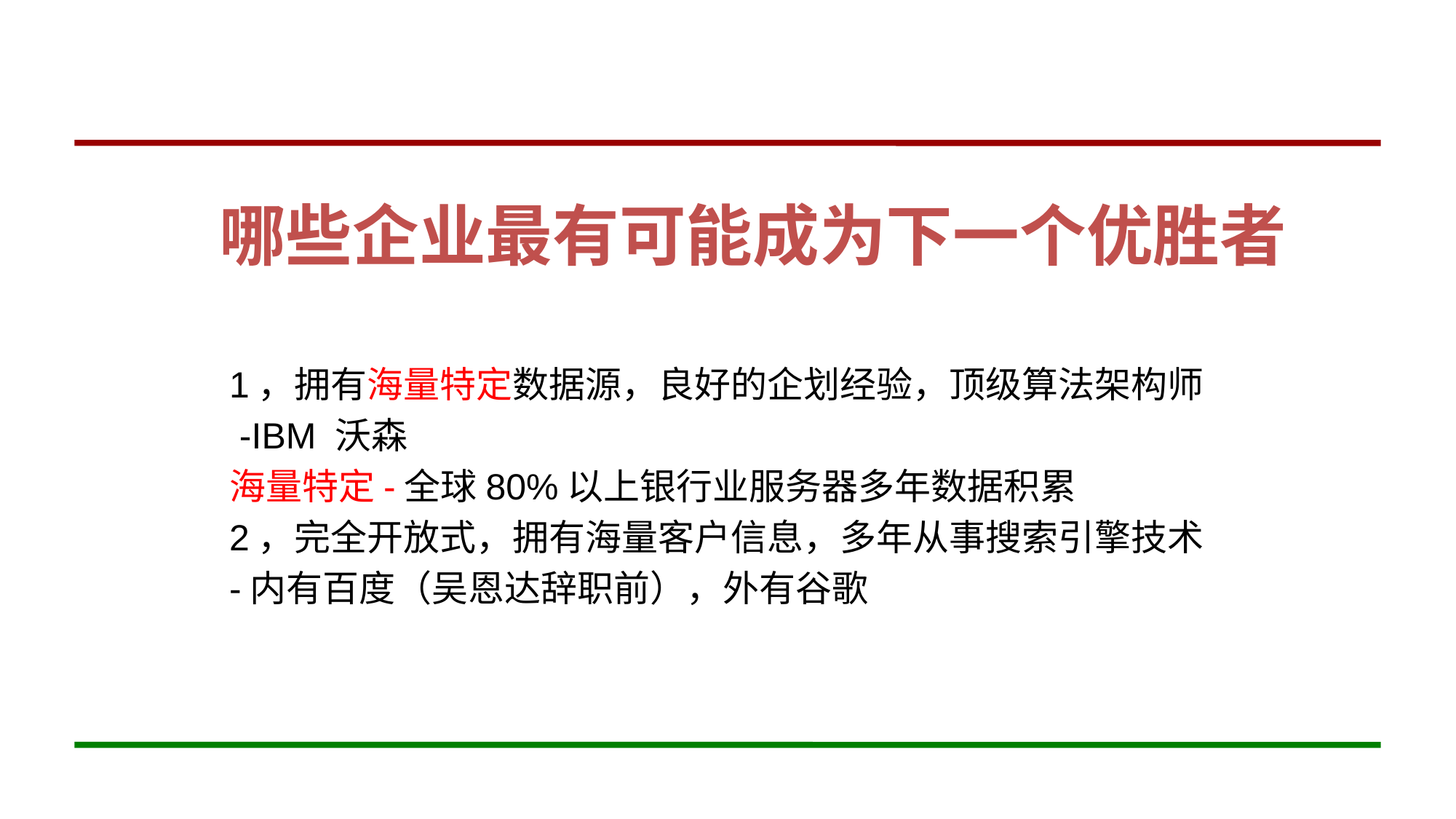

# 哪些企业最有可能成为下一个优胜者
1，拥有海量特定数据源，良好的企划经验，顶级算法架构师
 -IBM 沃森
海量特定-全球80%以上银行业服务器多年数据积累
2，完全开放式，拥有海量客户信息，多年从事搜索引擎技术
-内有百度（吴恩达辞职前），外有谷歌